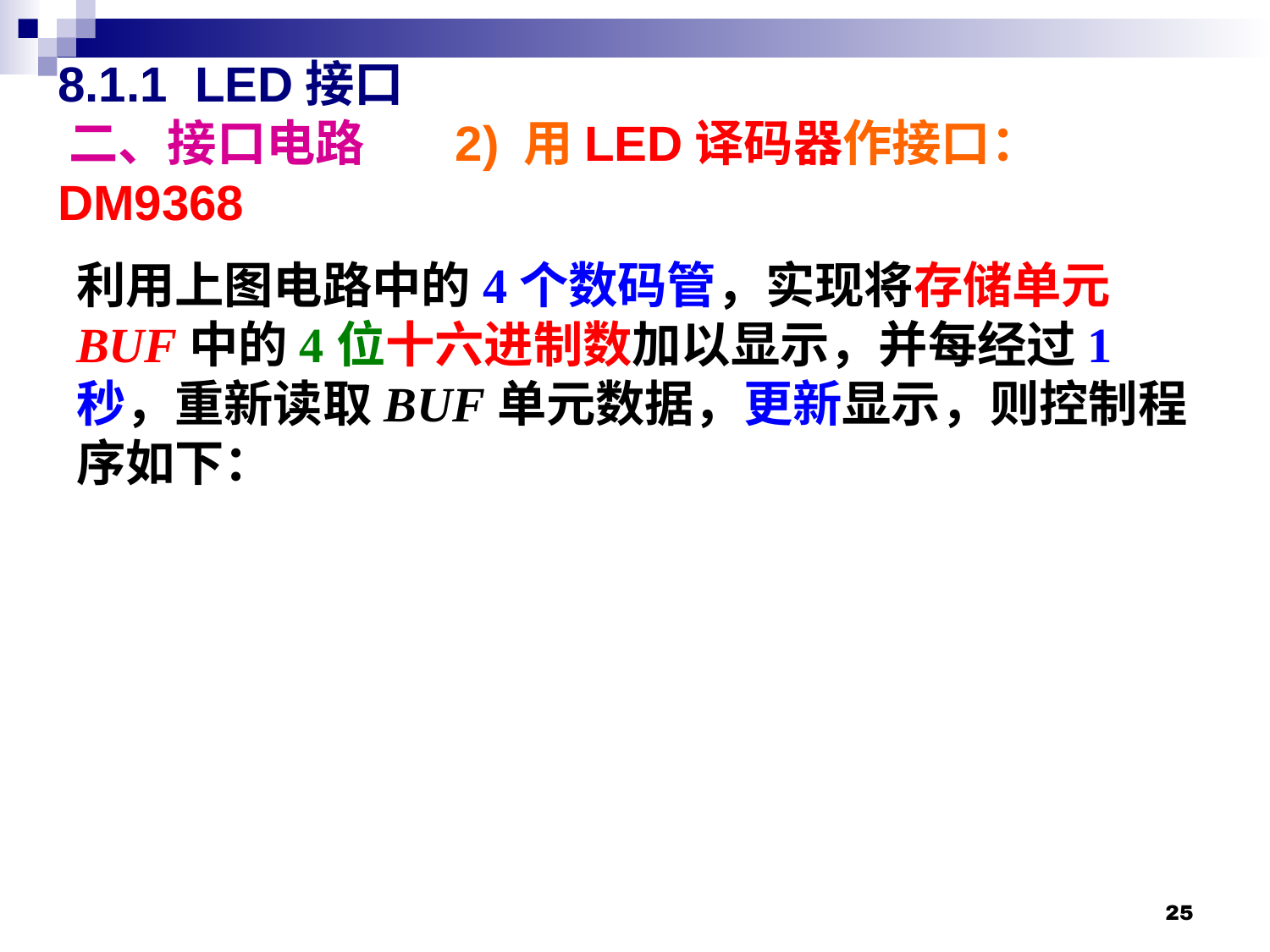

# 8.1.1  LED接口 二、接口电路       2) 用LED译码器作接口：DM9368
利用上图电路中的4个数码管，实现将存储单元 BUF中的4位十六进制数加以显示，并每经过1秒，重新读取BUF单元数据，更新显示，则控制程序如下：
25